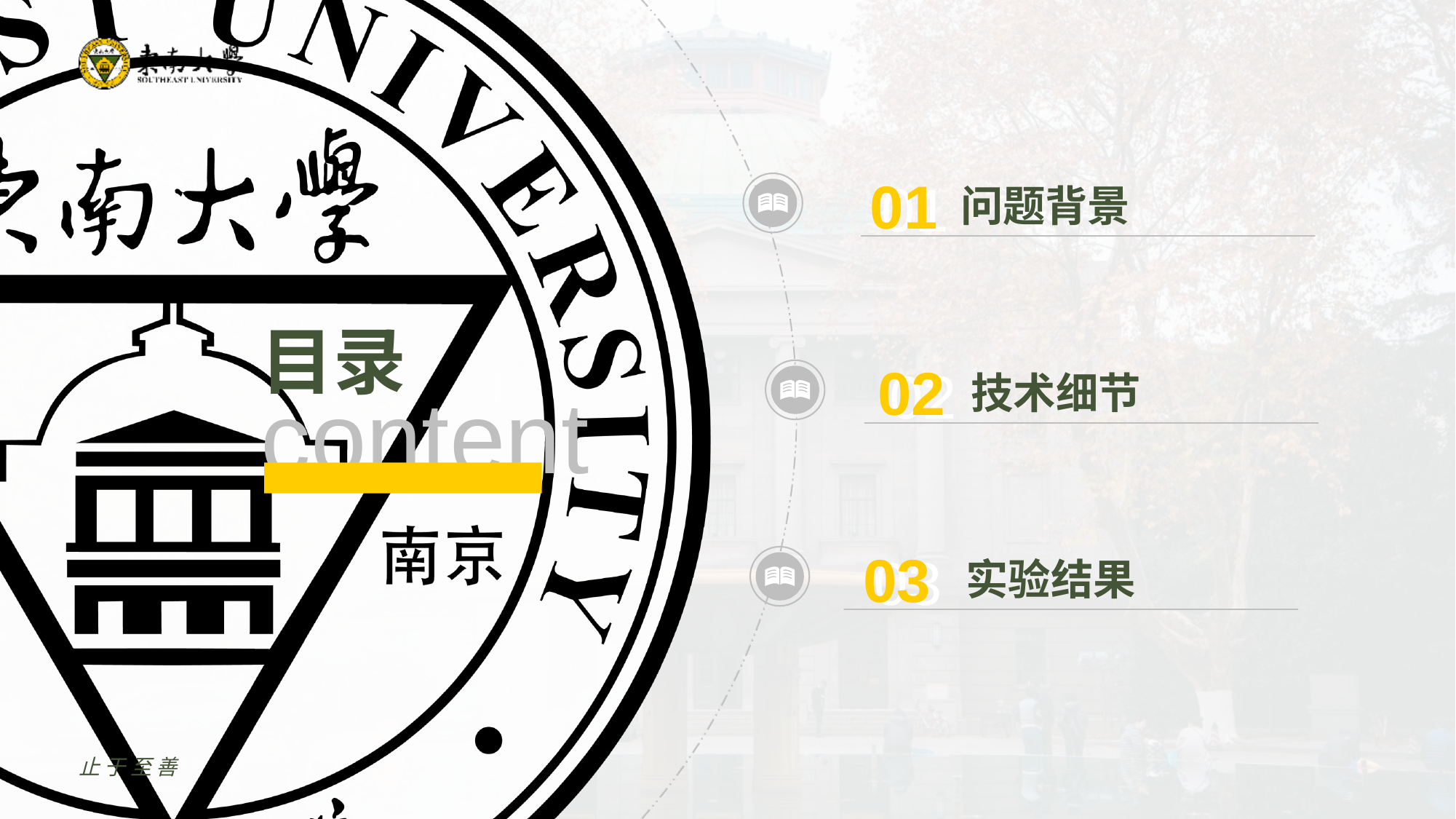

01
01

问题背景
02
02

技术细节
03
03

实验结果
止于至善